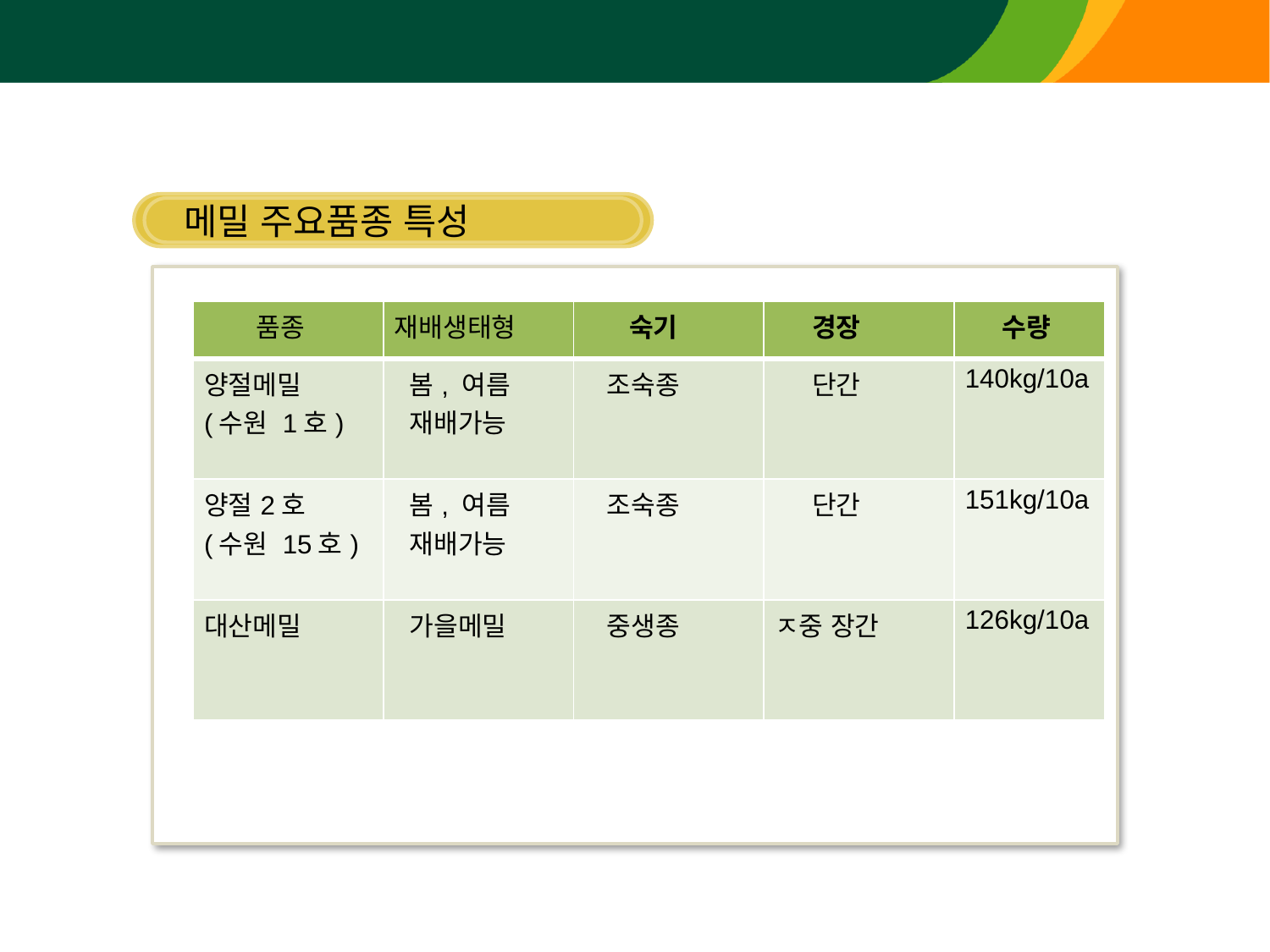

메밀 주요품종 특성

| 품종 | 재배생태형 | 숙기 | 경장 | 수량 |
| --- | --- | --- | --- | --- |
| 양절메밀 (수원 1호) | 봄, 여름 재배가능 | 조숙종 | 단간 | 140kg/10a |
| 양절2호 (수원 15호) | 봄, 여름 재배가능 | 조숙종 | 단간 | 151kg/10a |
| 대산메밀 | 가을메밀 | 중생종 | ㅈ중 장간 | 126kg/10a |